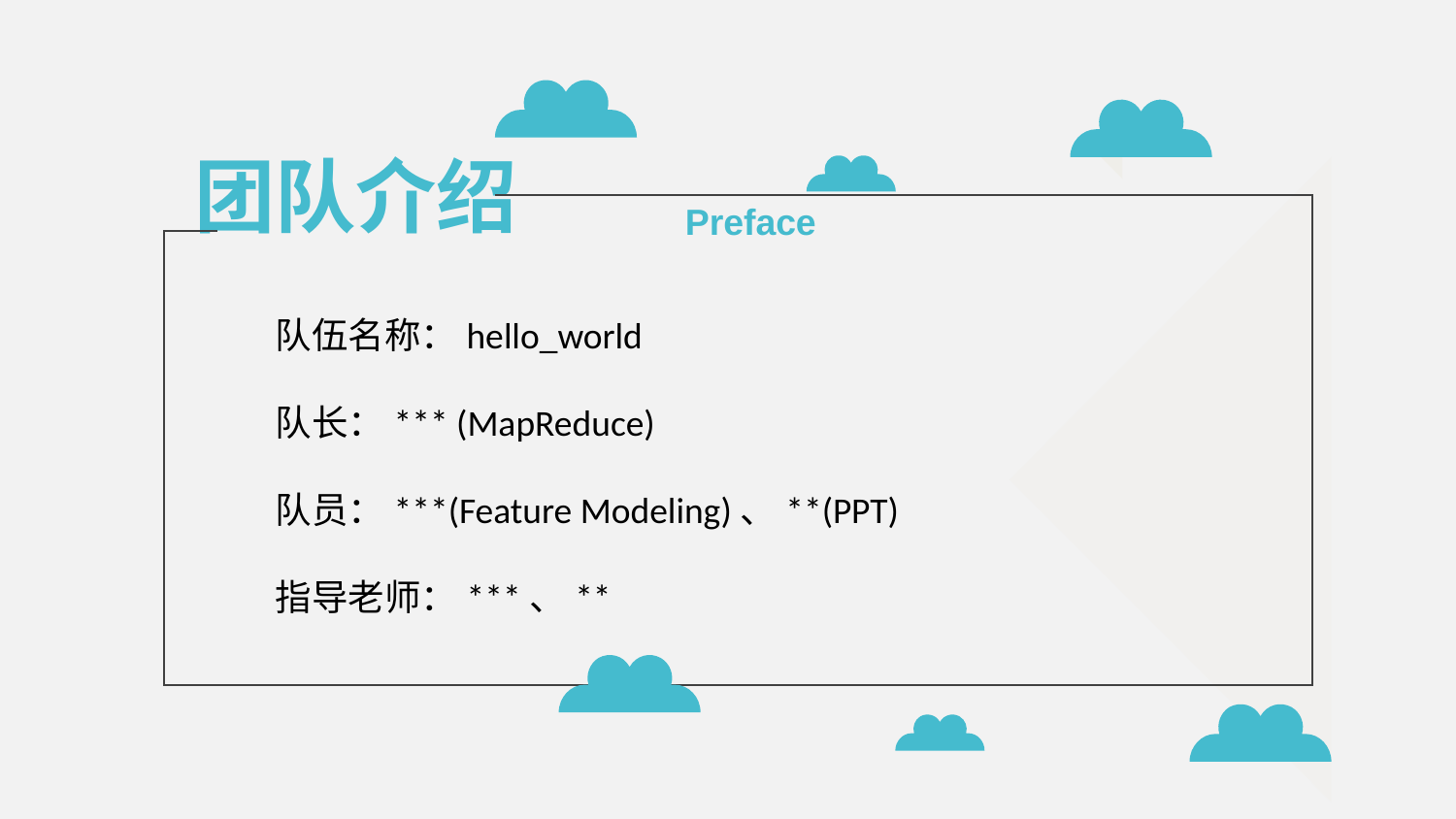

团队介绍

Preface

队伍名称：hello_world

队长：*** (MapReduce)

队员：***(Feature Modeling)、**(PPT)

指导老师：***、**